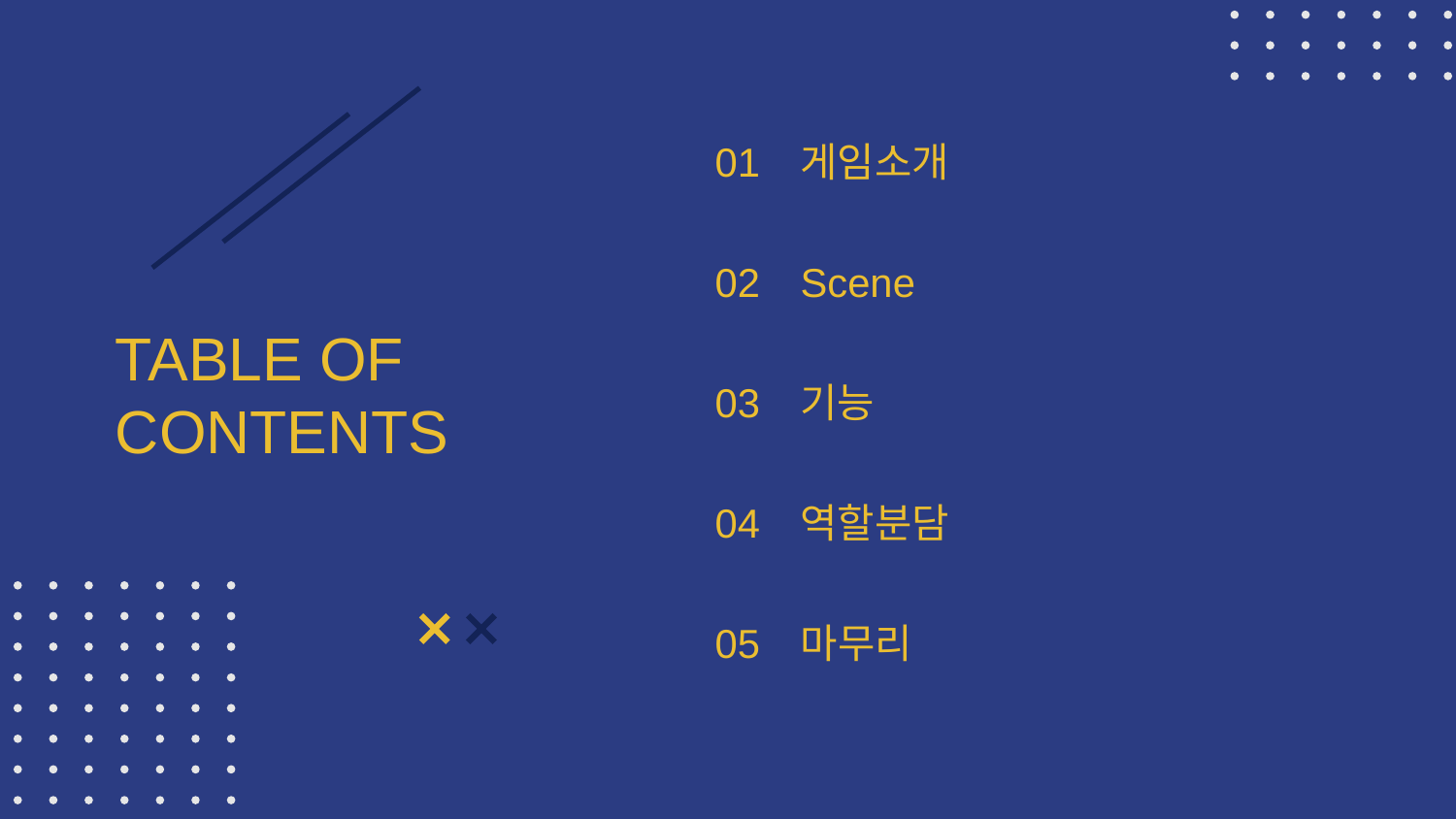

# 01
게임소개
02
Scene
TABLE OF CONTENTS
03
기능
04
역할분담
05
마무리